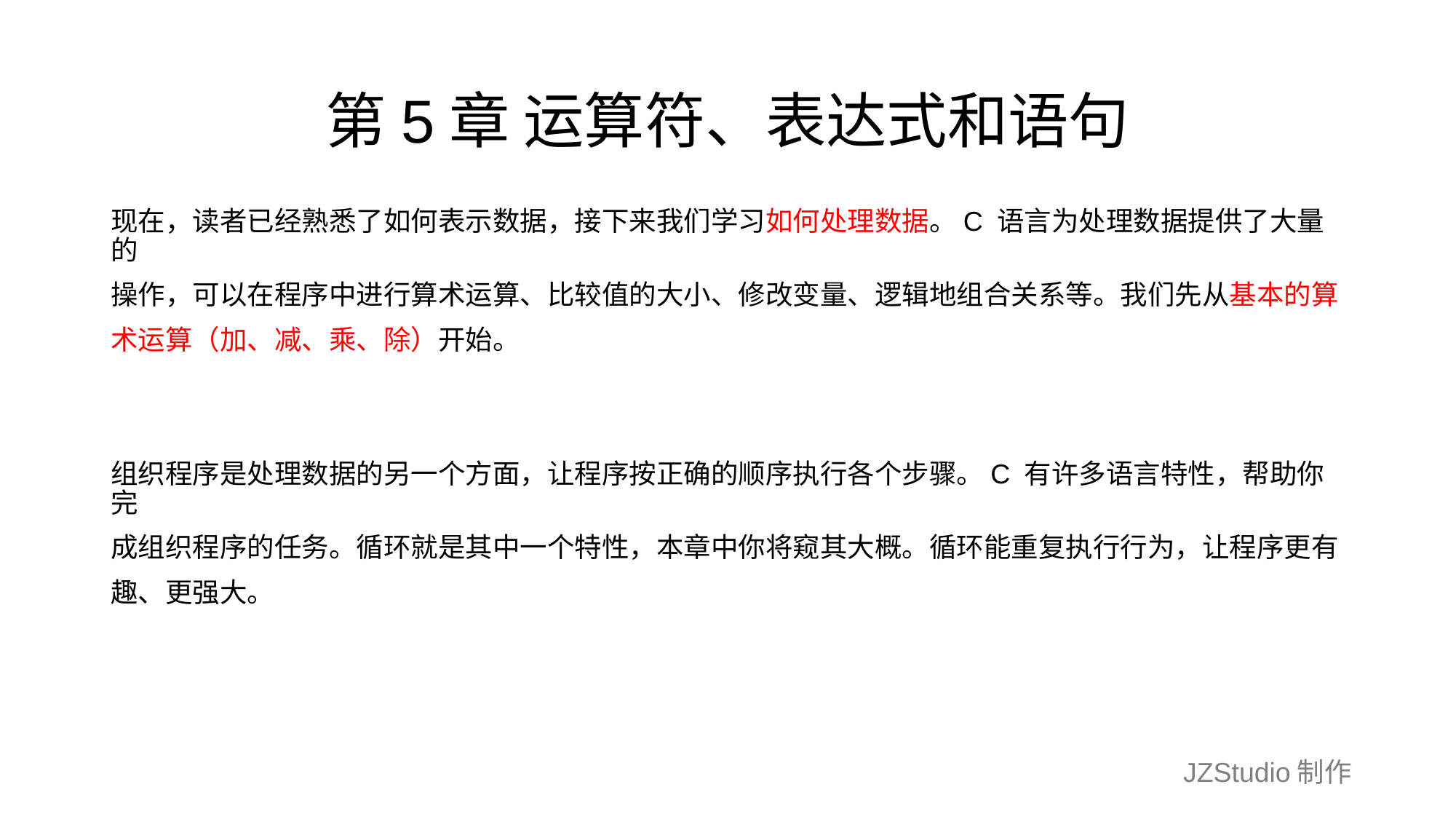

# 第5章 运算符、表达式和语句
现在，读者已经熟悉了如何表示数据，接下来我们学习如何处理数据。C 语言为处理数据提供了大量的
操作，可以在程序中进行算术运算、比较值的大小、修改变量、逻辑地组合关系等。我们先从基本的算
术运算（加、减、乘、除）开始。

组织程序是处理数据的另一个方面，让程序按正确的顺序执行各个步骤。C 有许多语言特性，帮助你完
成组织程序的任务。循环就是其中一个特性，本章中你将窥其大概。循环能重复执行行为，让程序更有
趣、更强大。